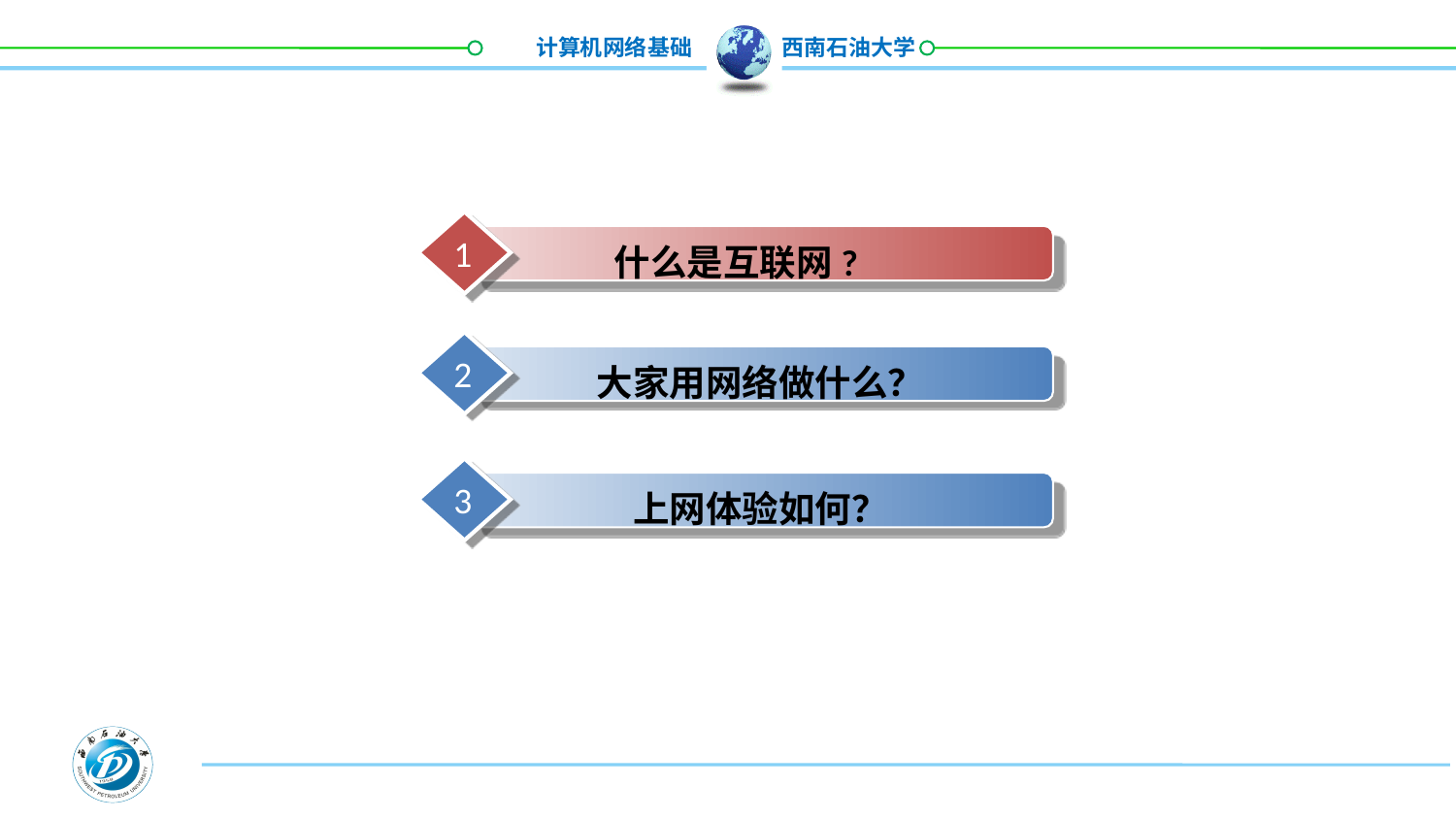

1

           什么是互联网?

2

大家用网络做什么？

3

上网体验如何？
2